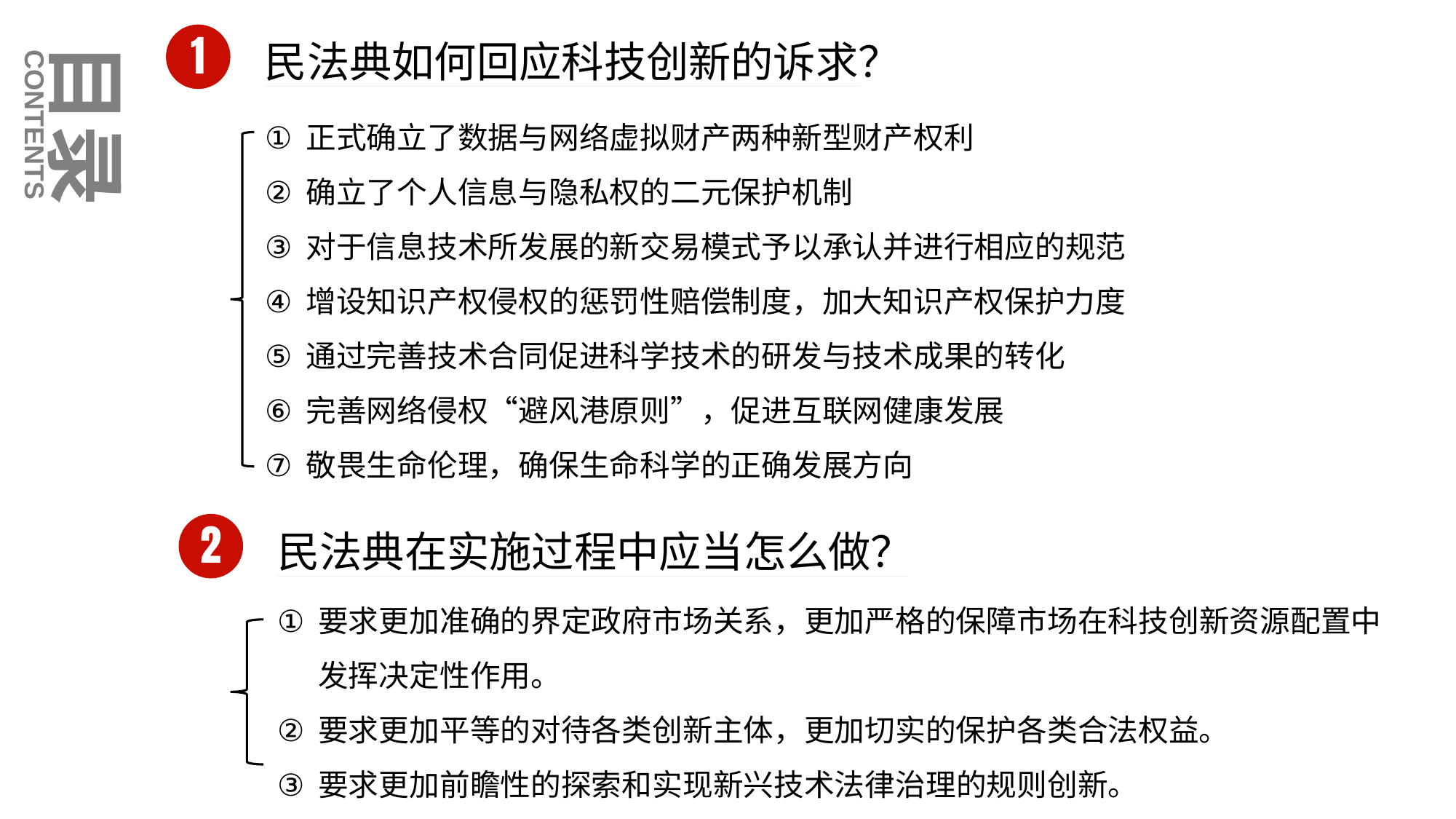

目录
民法典如何回应科技创新的诉求？
1
正式确立了数据与网络虚拟财产两种新型财产权利
确立了个人信息与隐私权的二元保护机制
对于信息技术所发展的新交易模式予以承认并进行相应的规范
增设知识产权侵权的惩罚性赔偿制度，加大知识产权保护力度
通过完善技术合同促进科学技术的研发与技术成果的转化
完善网络侵权“避风港原则”，促进互联网健康发展
敬畏生命伦理，确保生命科学的正确发展方向

CONTENTS

民法典在实施过程中应当怎么做？
2
要求更加准确的界定政府市场关系，更加严格的保障市场在科技创新资源配置中发挥决定性作用。
要求更加平等的对待各类创新主体，更加切实的保护各类合法权益。
要求更加前瞻性的探索和实现新兴技术法律治理的规则创新。